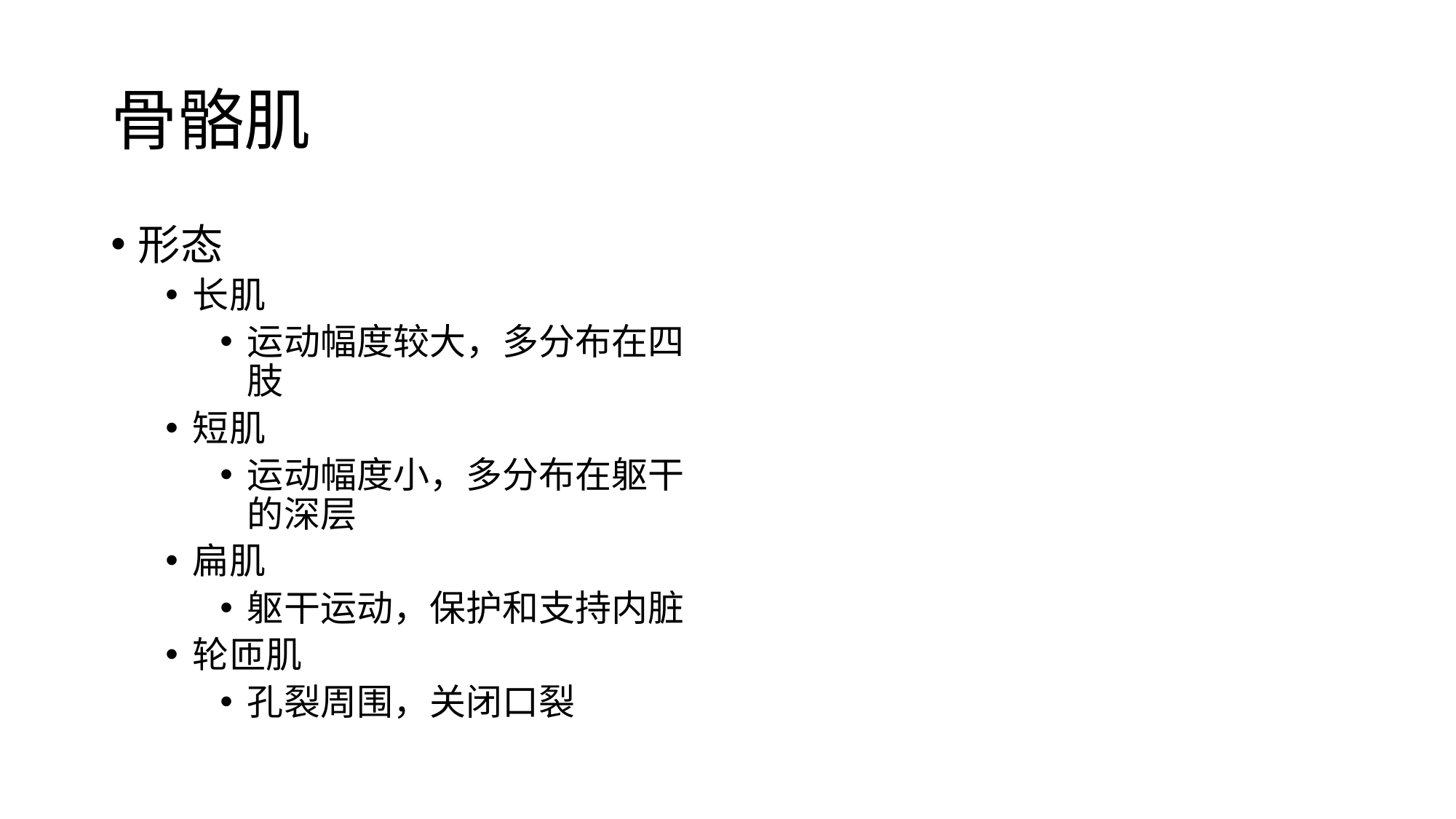

# 骨骼肌
形态
长肌
运动幅度较大，多分布在四肢
短肌
运动幅度小，多分布在躯干的深层
扁肌
躯干运动，保护和支持内脏
轮匝肌
孔裂周围，关闭口裂